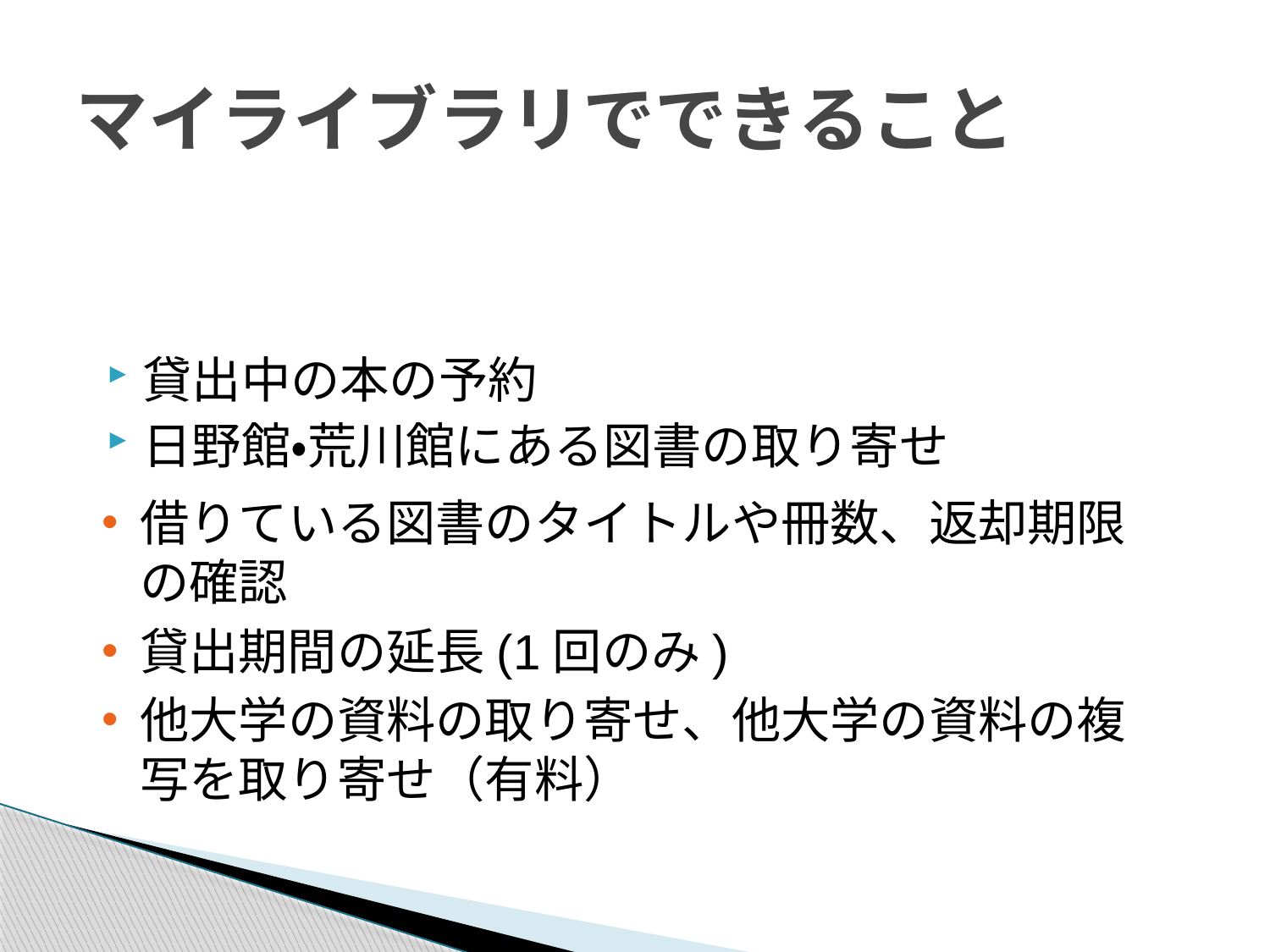

# マイライブラリでできること

貸出中の本の予約
日野館・荒川館にある図書の取り寄せ

借りている図書のタイトルや冊数、返却期限の確認
貸出期間の延長(1回のみ)
他大学の資料の取り寄せ、他大学の資料の複写を取り寄せ（有料）